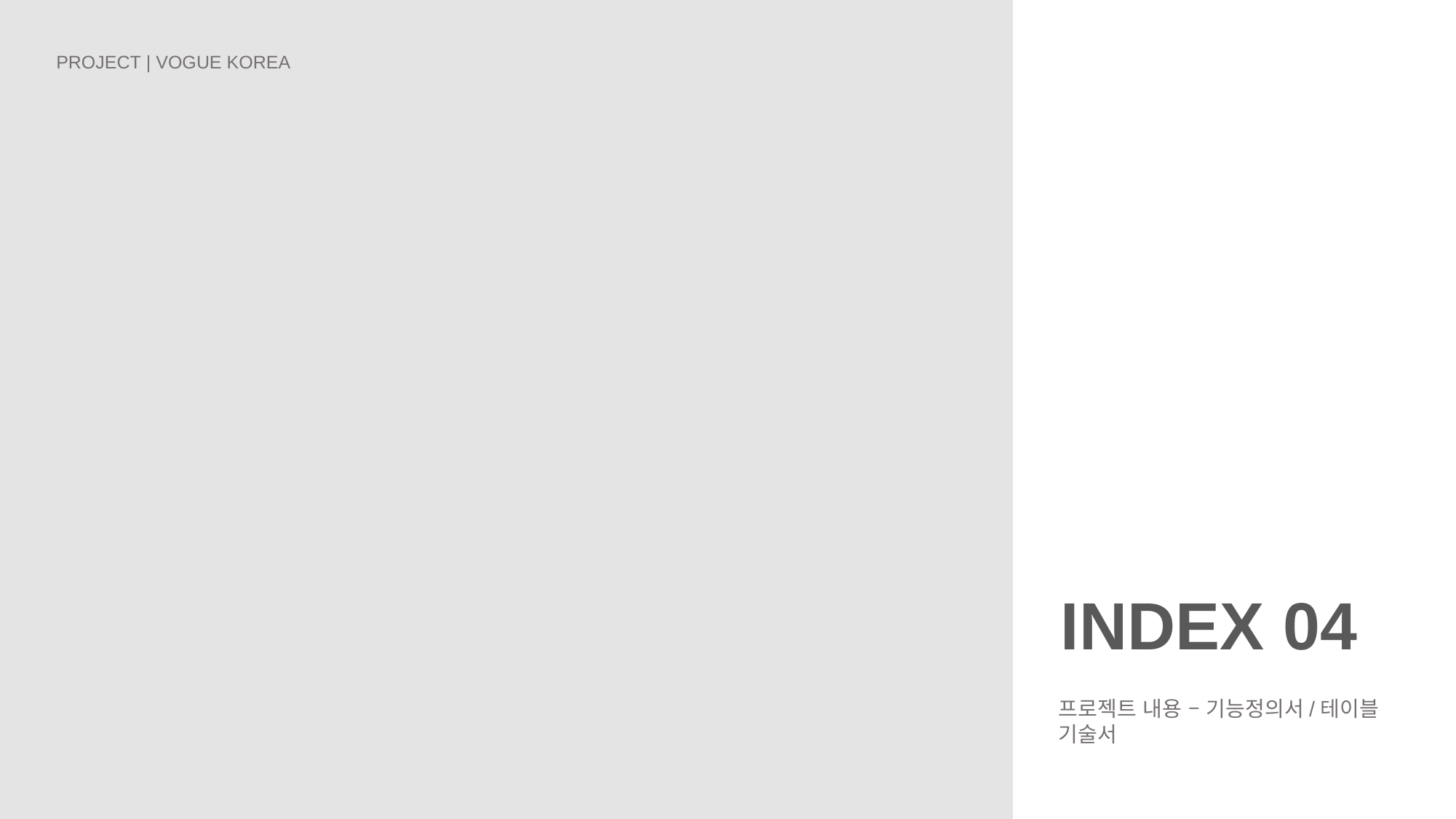

PROJECT | VOGUE KOREA
INDEX 04
프로젝트 내용 – 기능정의서/테이블 기술서